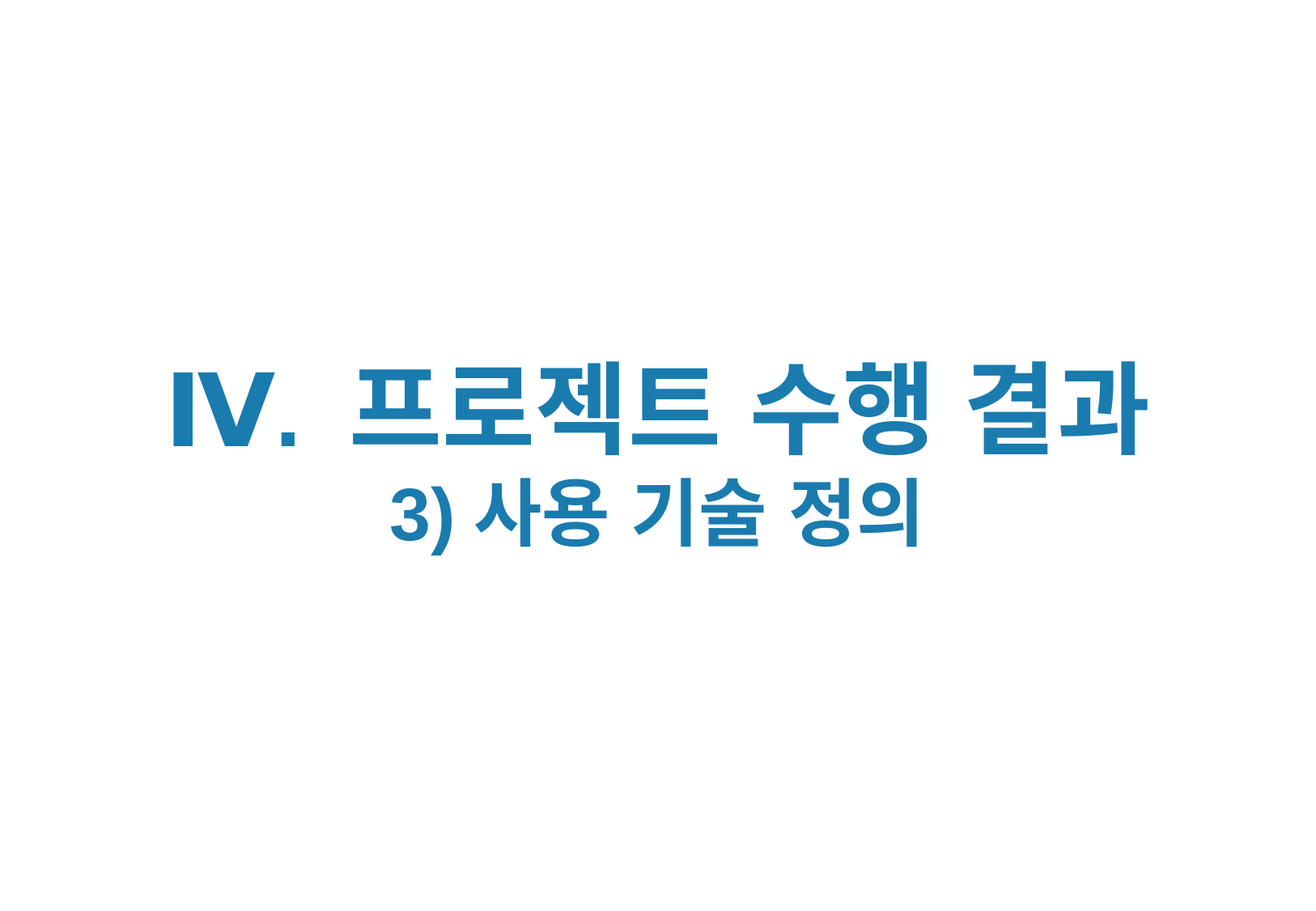

Ⅳ. 프로젝트 수행 결과
3)사용 기술 정의